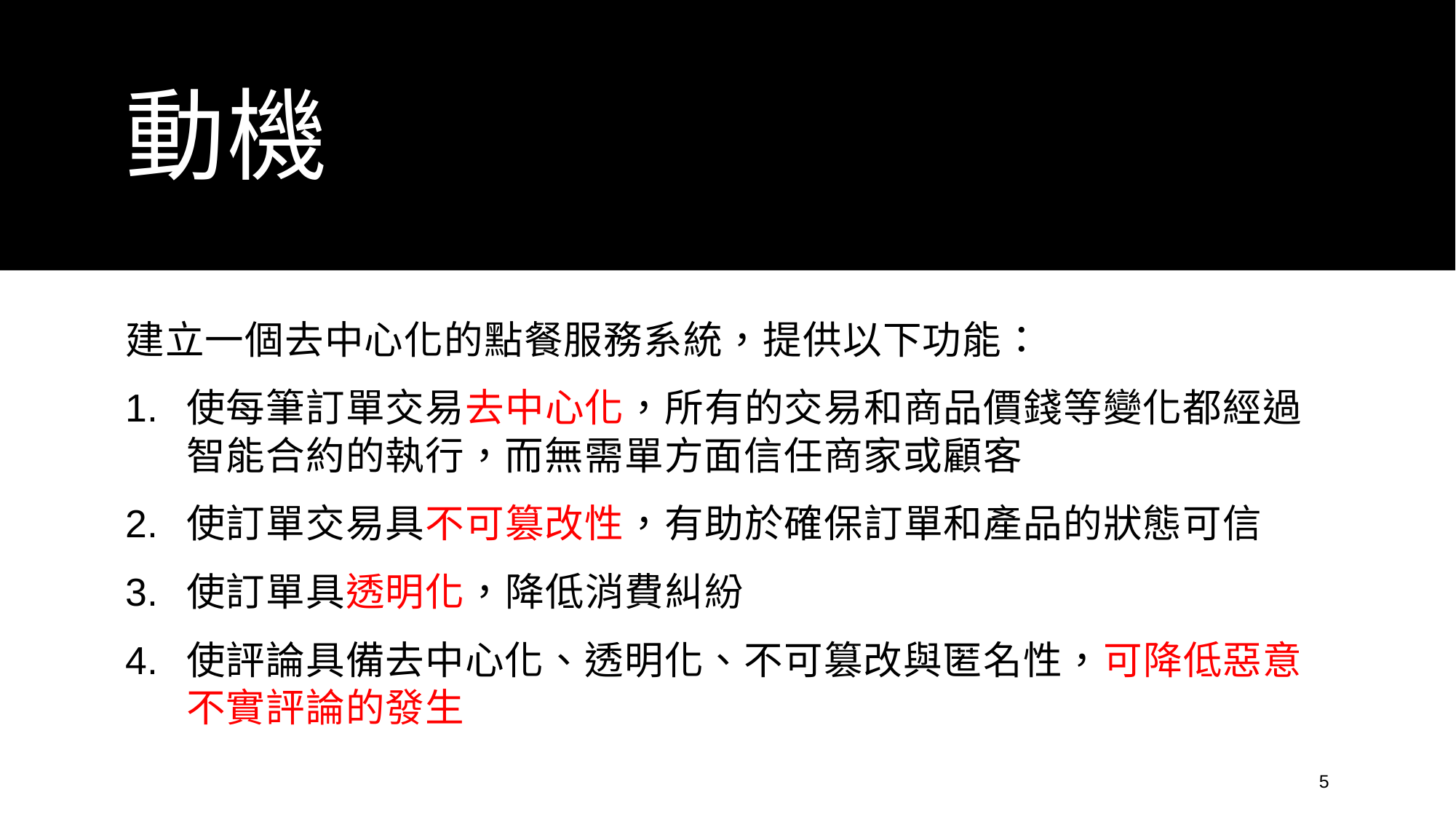

# 動機
建立一個去中心化的點餐服務系統，提供以下功能：
使每筆訂單交易去中心化，所有的交易和商品價錢等變化都經過智能合約的執行，而無需單方面信任商家或顧客
使訂單交易具不可篡改性，有助於確保訂單和產品的狀態可信
使訂單具透明化，降低消費糾紛
使評論具備去中心化、透明化、不可篡改與匿名性，可降低惡意不實評論的發生
5